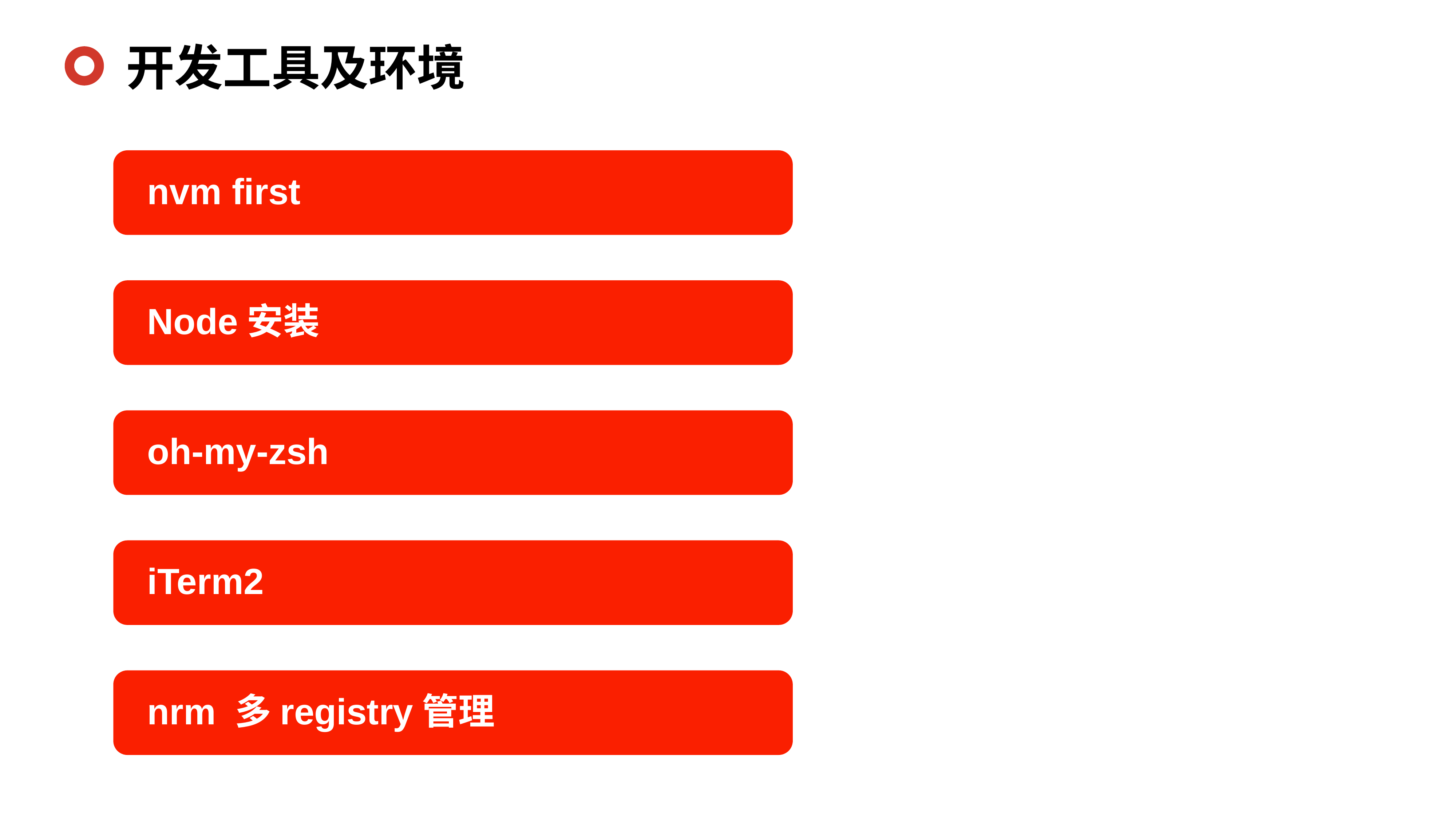

开发工具及环境

nvm first
Node安装
oh-my-zsh
iTerm2
nrm 多registry管理